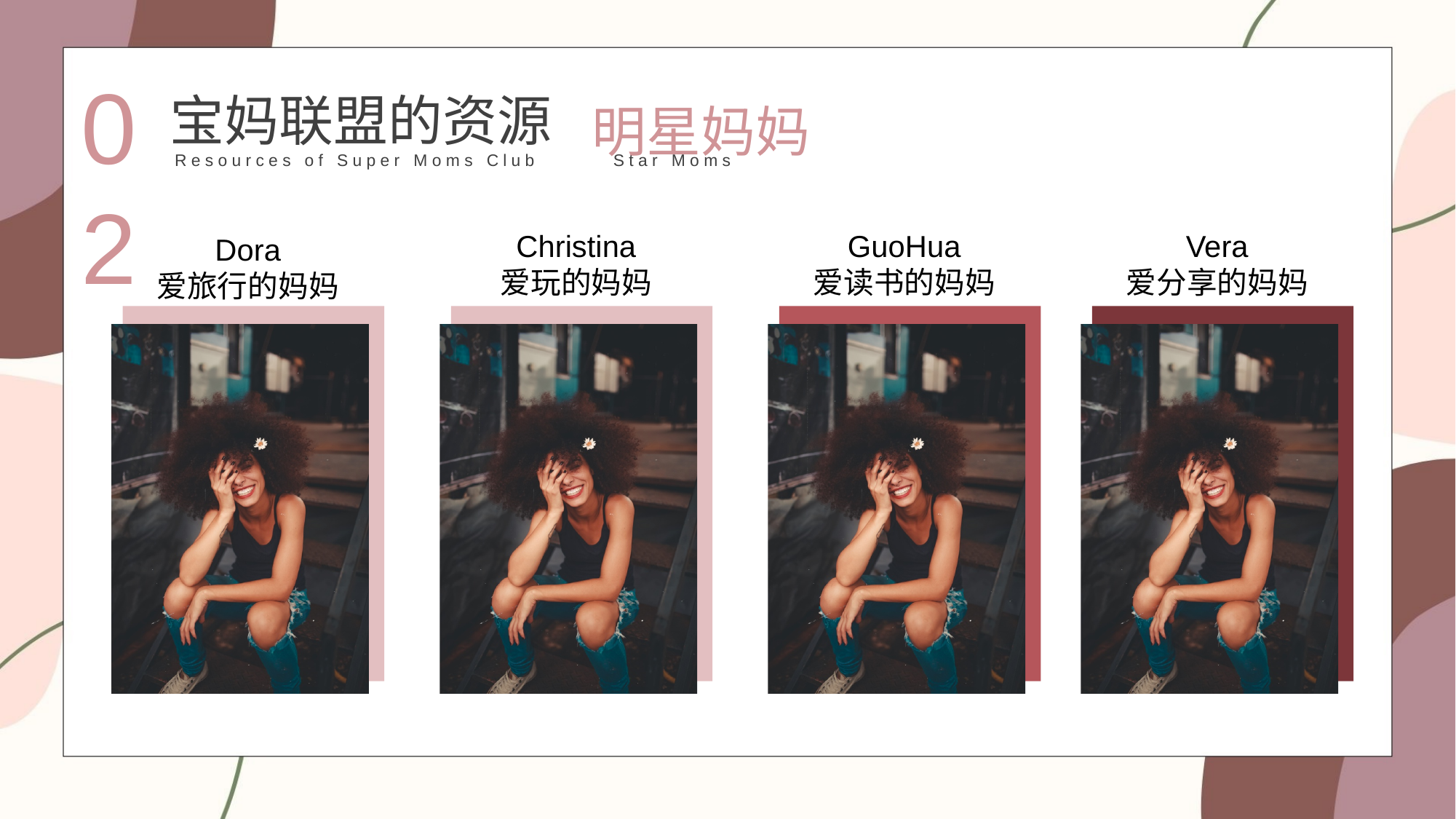

02
宝妈联盟的资源
Resources of Super Moms Club
明星妈妈
Star Moms
Christina
爱玩的妈妈
GuoHua
爱读书的妈妈
Vera
爱分享的妈妈
Dora
爱旅行的妈妈